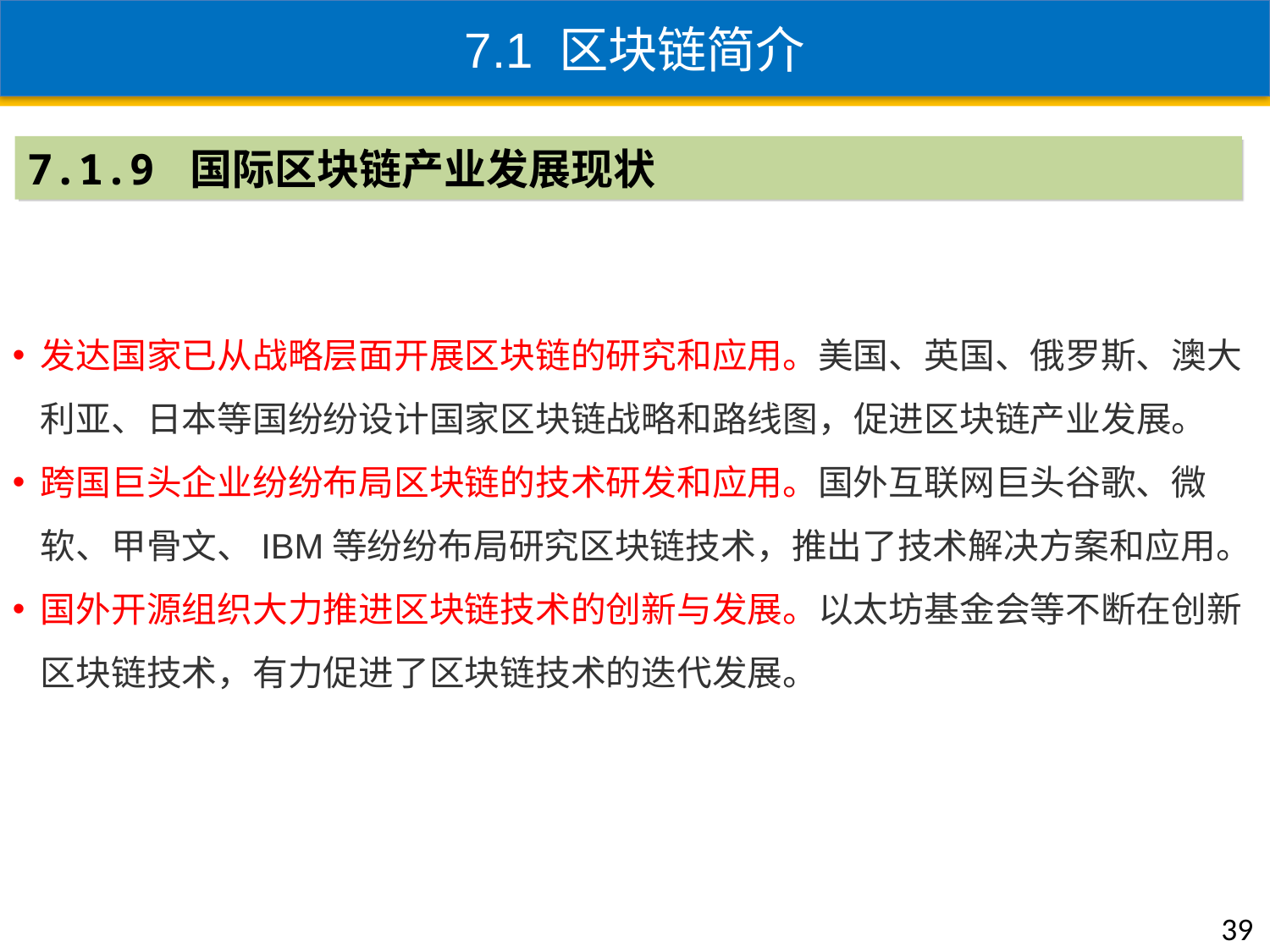

7.1 区块链简介
7.1.9 国际区块链产业发展现状
发达国家已从战略层面开展区块链的研究和应用。美国、英国、俄罗斯、澳大利亚、日本等国纷纷设计国家区块链战略和路线图，促进区块链产业发展。
跨国巨头企业纷纷布局区块链的技术研发和应用。国外互联网巨头谷歌、微软、甲骨文、IBM等纷纷布局研究区块链技术，推出了技术解决方案和应用。
国外开源组织大力推进区块链技术的创新与发展。以太坊基金会等不断在创新区块链技术，有力促进了区块链技术的迭代发展。
39